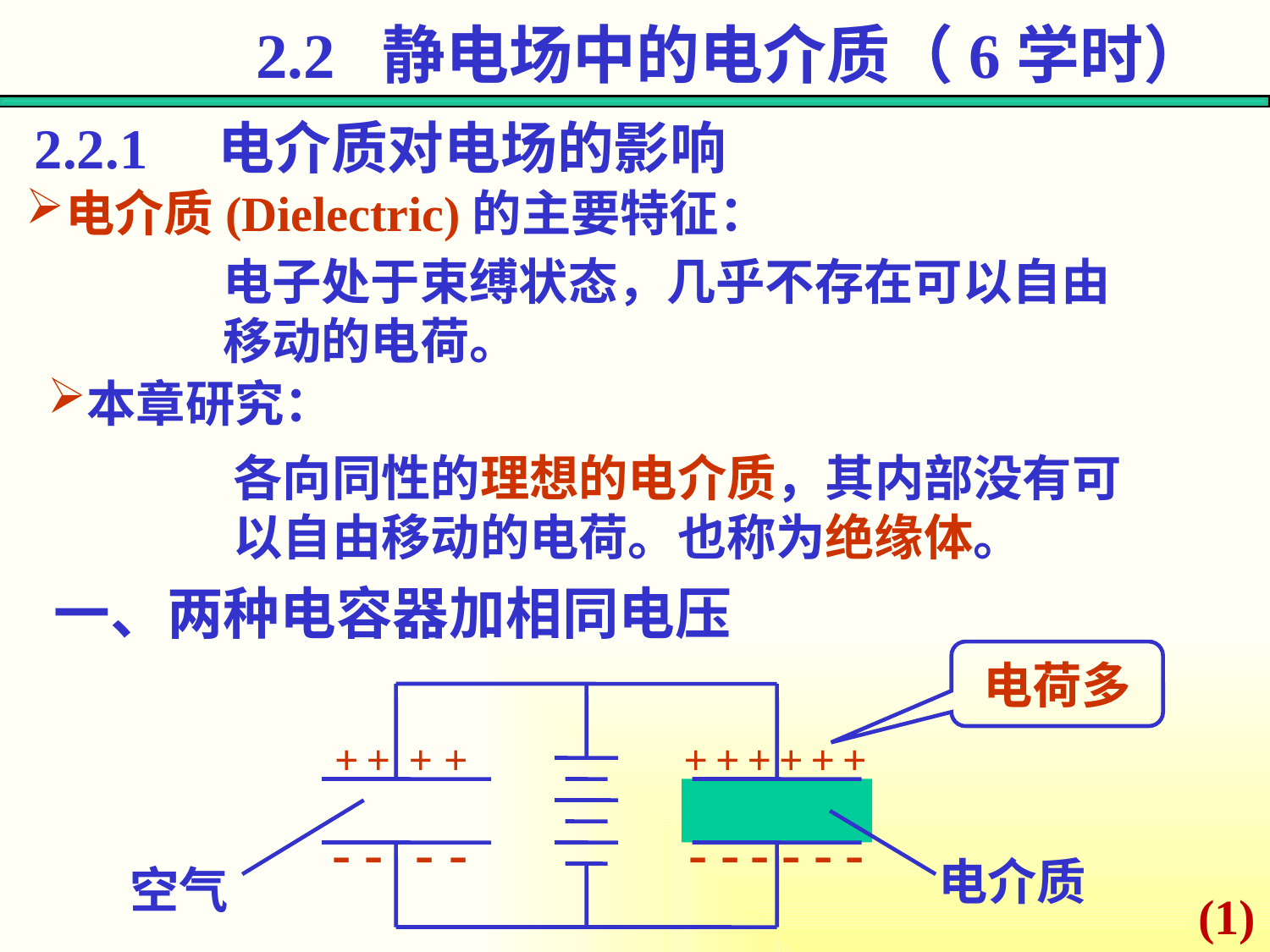

2.2  静电场中的电介质（6学时）

2.2.1    电介质对电场的影响
电介质(Dielectric)的主要特征：
电子处于束缚状态，几乎不存在可以自由移动的电荷。
本章研究：
各向同性的理想的电介质，其内部没有可以自由移动的电荷。也称为绝缘体。
一、两种电容器加相同电压
电荷多

+
+
+
+
+
+
+
+
+
+

-
-
-
-
-
-
-
-
-
-

电介质
空气
(1)